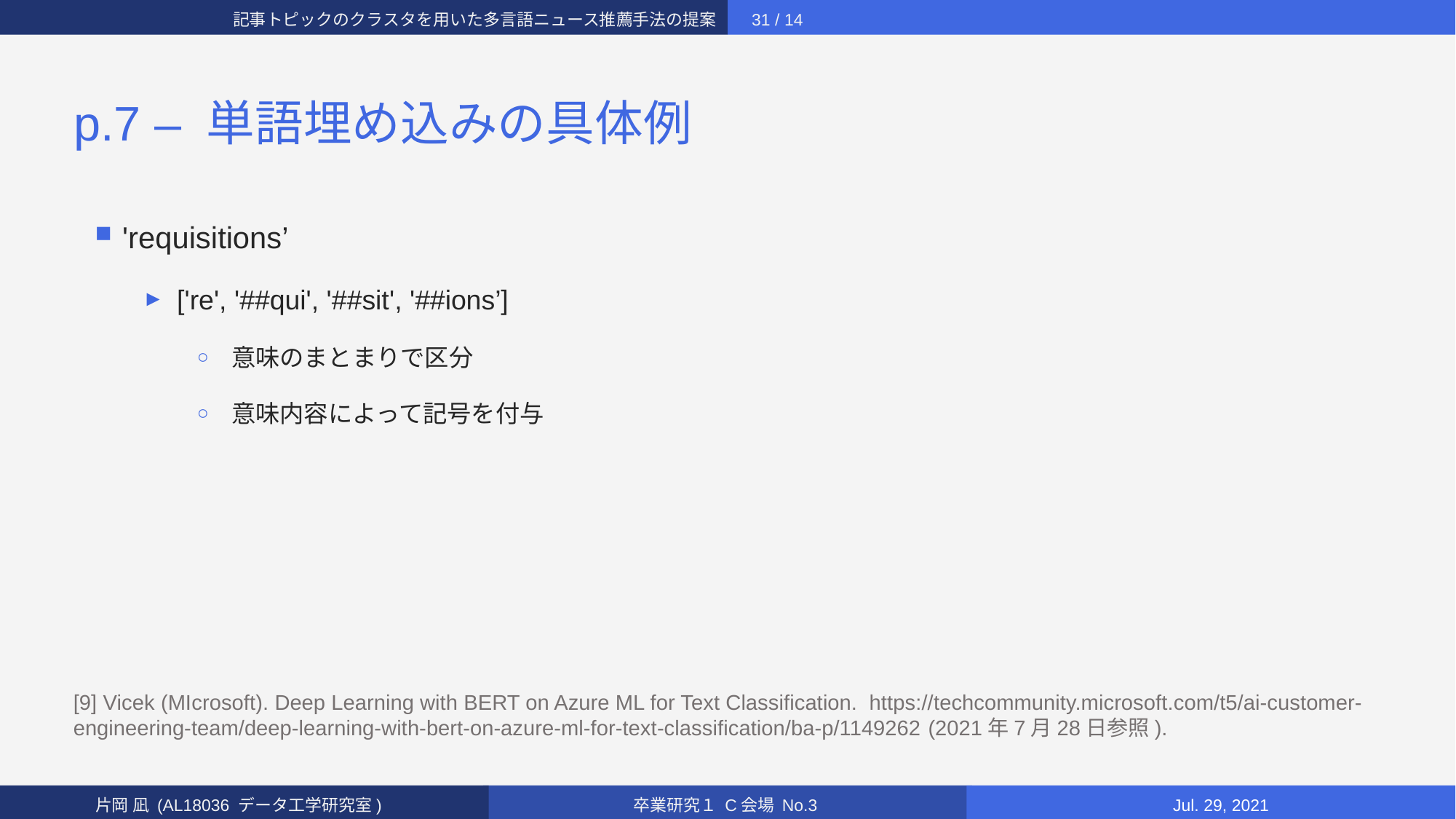

# p.7 – 単語埋め込みの具体例
'requisitions’
['re', '##qui', '##sit', '##ions’]
意味のまとまりで区分
意味内容によって記号を付与
[9] Vicek (MIcrosoft). Deep Learning with BERT on Azure ML for Text Classification.  https://techcommunity.microsoft.com/t5/ai-customer-engineering-team/deep-learning-with-bert-on-azure-ml-for-text-classification/ba-p/1149262 (2021年7月28日参照).